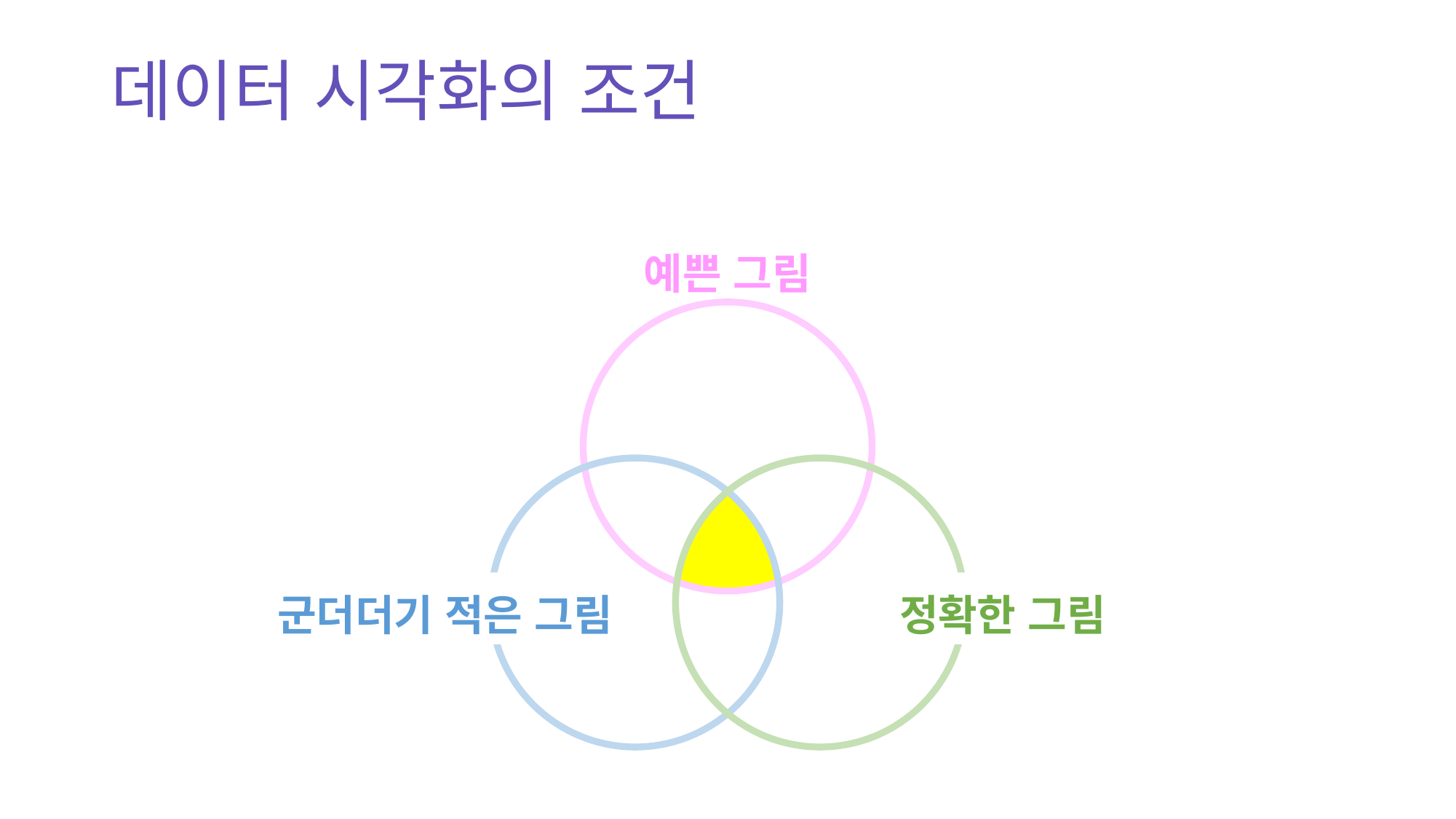

# 데이터 시각화의 조건
예쁜 그림

군더더기 적은 그림

정확한 그림